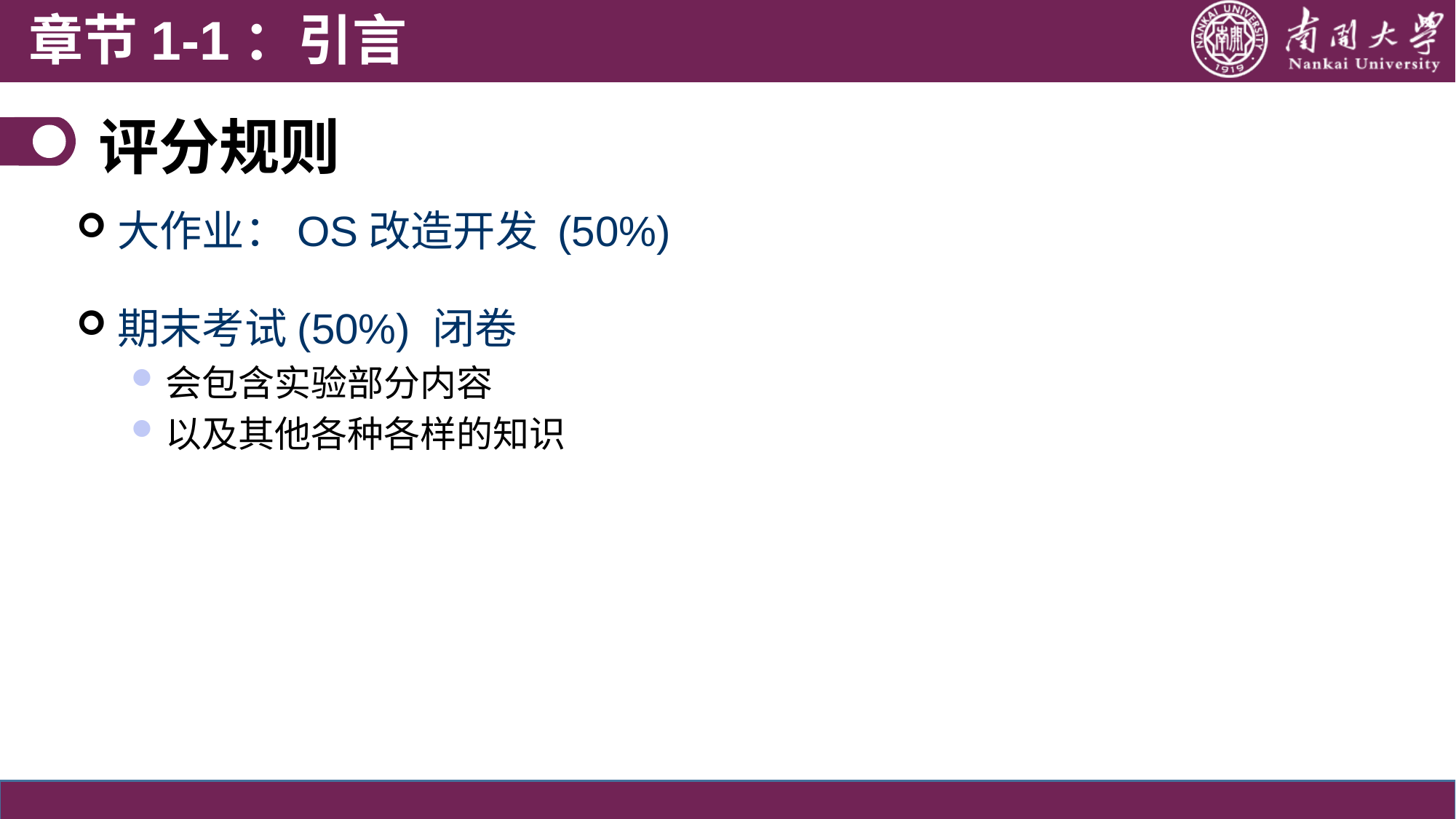

章节1-1：引言
# 评分规则

大作业：OS改造开发 (50%)

期末考试(50%) 闭卷
会包含实验部分内容
以及其他各种各样的知识